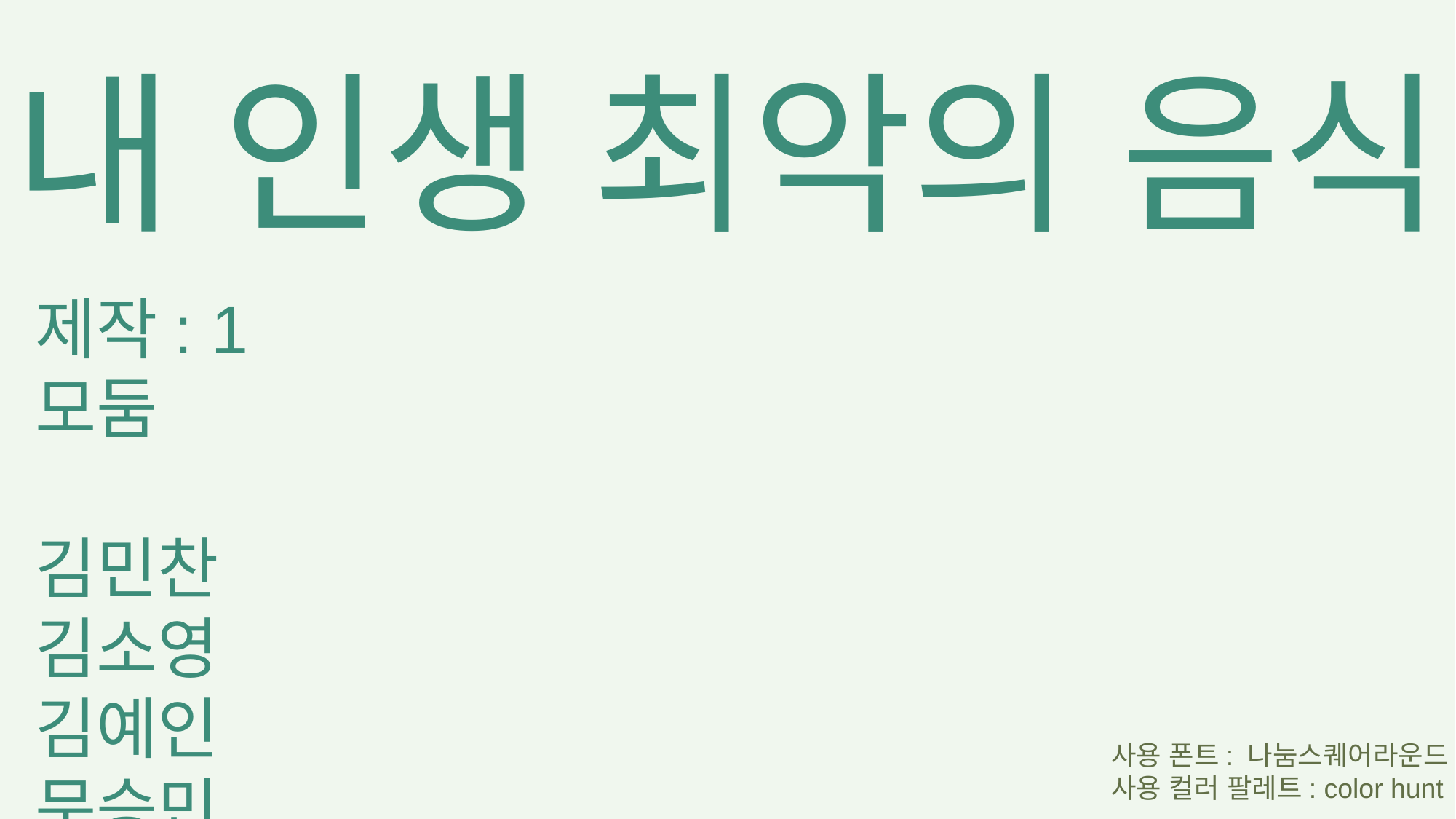

내 인생 최악의 음식
제작: 1모둠
김민찬
김소영
김예인
문승민
사용 폰트: 나눔스퀘어라운드
사용 컬러 팔레트: color hunt